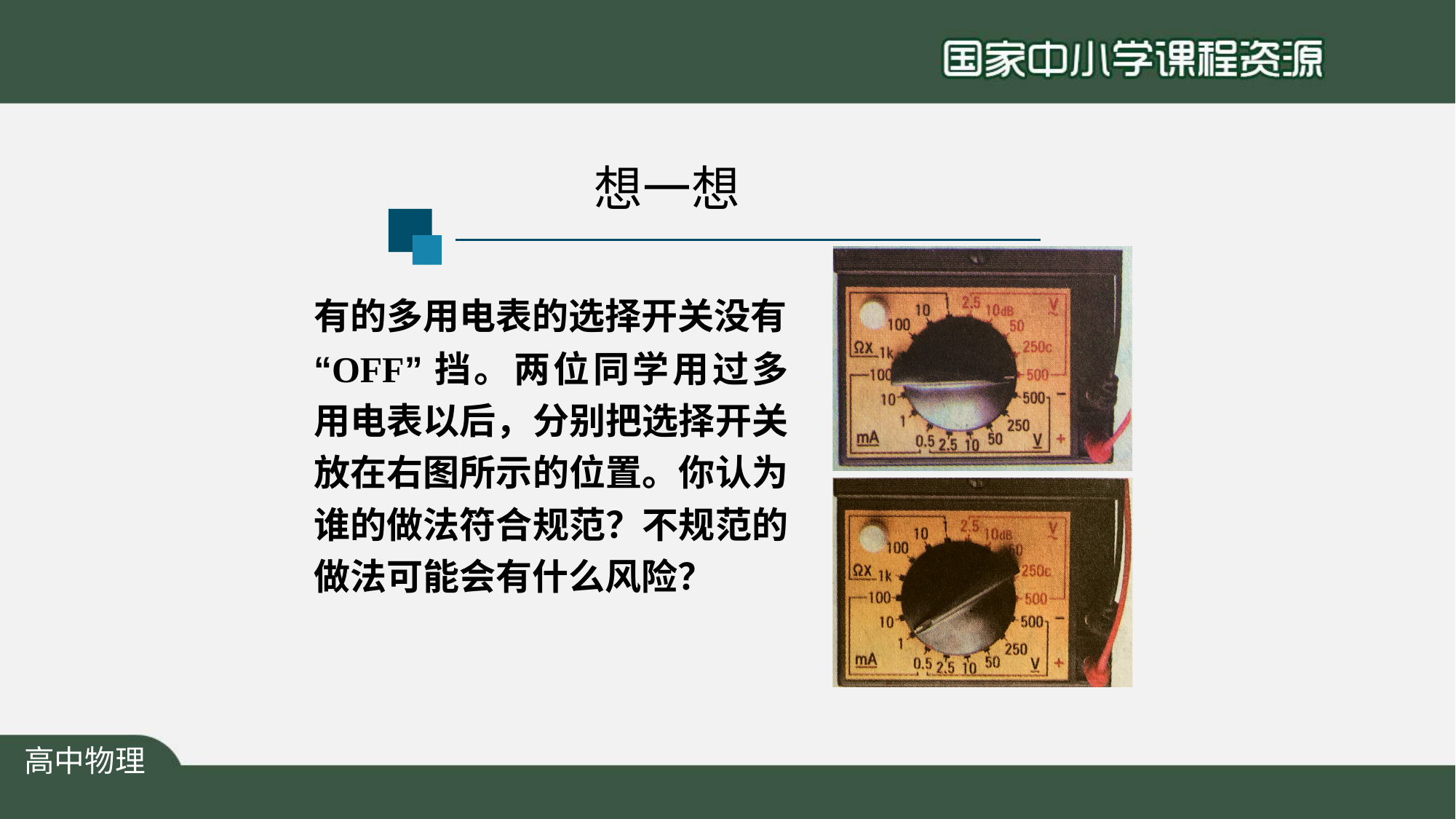

# 想一想

有的多用电表的选择开关没有
“OFF”挡。两位同学用过多 用电表以后，分别把选择开关 放在右图所示的位置。你认为 谁的做法符合规范？不规范的 做法可能会有什么风险？

高中物理